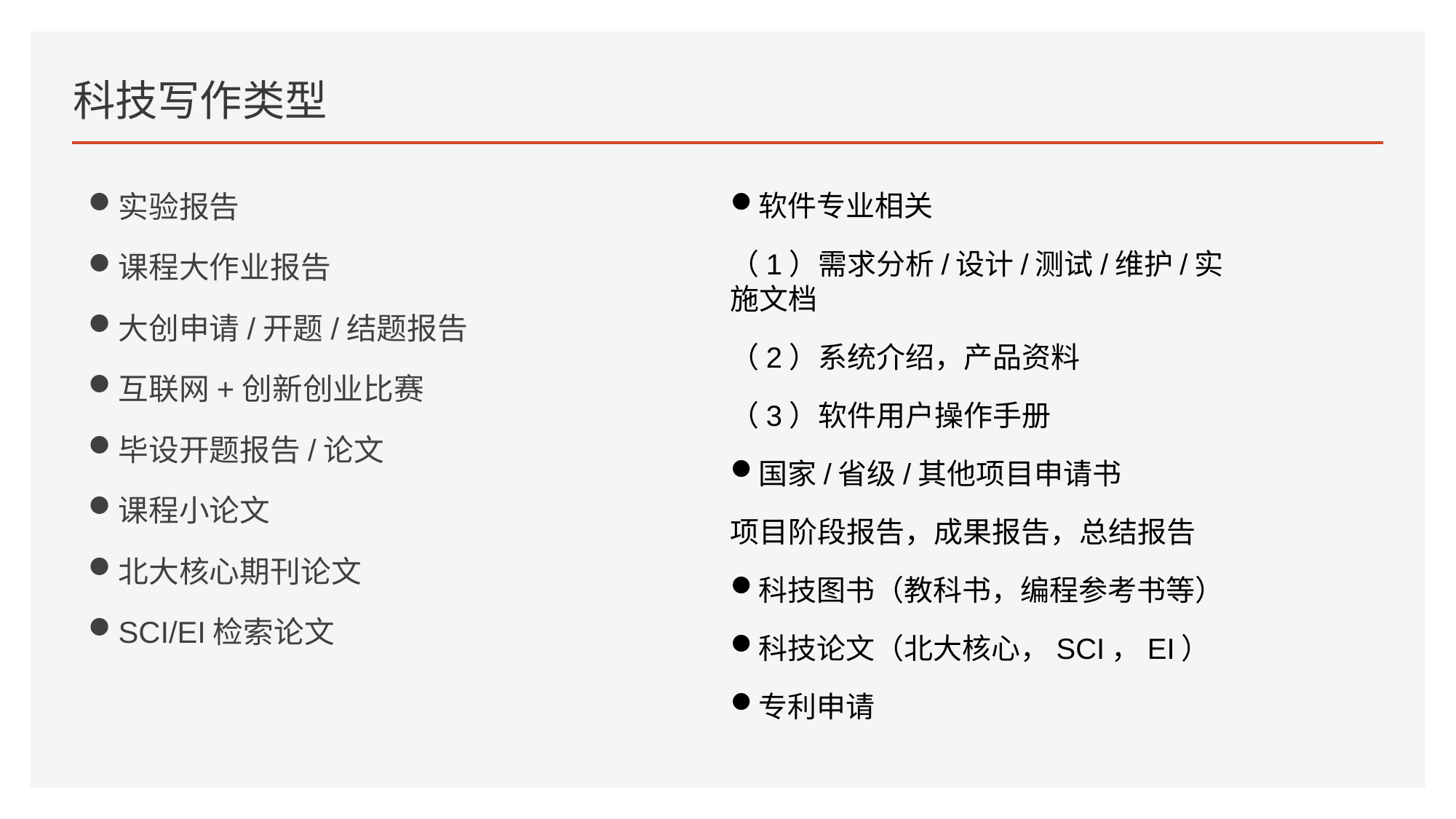

# 科技写作类型
实验报告
课程大作业报告
大创申请/开题/结题报告
互联网+创新创业比赛
毕设开题报告/论文
课程小论文
北大核心期刊论文
SCI/EI检索论文
软件专业相关
（1）需求分析/设计/测试/维护/实施文档
（2）系统介绍，产品资料
（3）软件用户操作手册
国家/省级/其他项目申请书
项目阶段报告，成果报告，总结报告
科技图书（教科书，编程参考书等）
科技论文（北大核心，SCI，EI）
专利申请